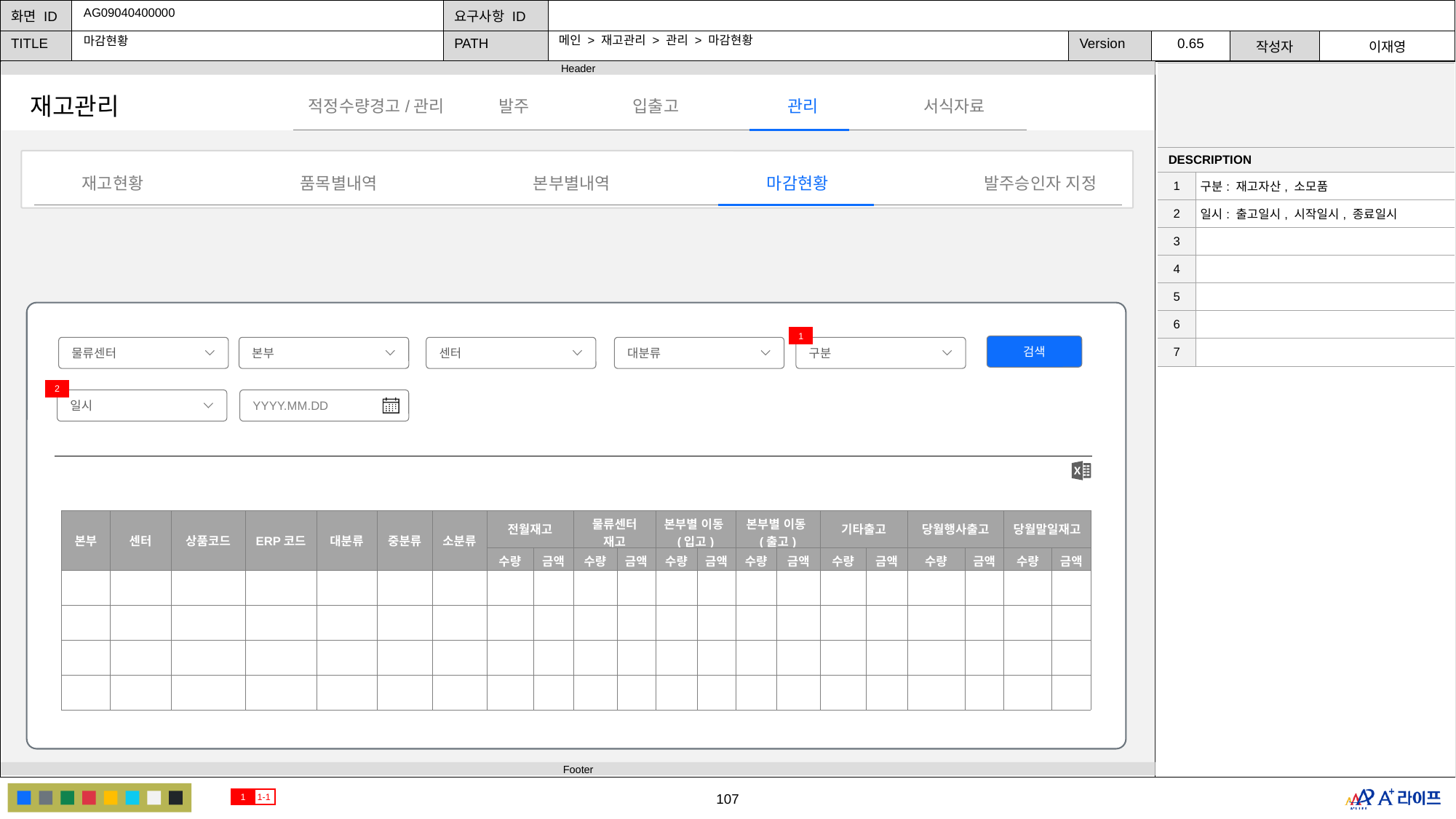

AG09040400000

메인 > 재고관리 > 관리 > 마감현황
마감현황
|  |  |
| --- | --- |
| DESCRIPTION |  |
| 1 | 구분: 재고자산, 소모품 |
| 2 | 일시: 출고일시, 시작일시, 종료일시 |
| 3 |  |
| 4 |  |
| 5 |  |
| 6 |  |
| 7 |  |
재고관리
발주
관리
적정수량경고/관리
입출고
서식자료

재고현황
품목별내역
본부별내역
마감현황
발주승인자 지정

1
검색
물류센터

본부

센터

대분류

구분

2
일시

YYYY.MM.DD

| 본부 | 센터 | 상품코드 | ERP코드 | 대분류 | 중분류 | 소분류 | 전월재고 |  | 물류센터 재고 |  | 본부별 이동(입고) |  | 본부별 이동(출고) |  | 기타출고 |  | 당월행사출고 |  | 당월말일재고 |  |
| --- | --- | --- | --- | --- | --- | --- | --- | --- | --- | --- | --- | --- | --- | --- | --- | --- | --- | --- | --- | --- |
|  |  |  |  |  |  |  | 수량 | 금액 | 수량 | 금액 | 수량 | 금액 | 수량 | 금액 | 수량 | 금액 | 수량 | 금액 | 수량 | 금액 |
|  |  |  |  |  |  |  |  |  |  |  |  |  |  |  |  |  |  |  |  |  |
|  |  |  |  |  |  |  |  |  |  |  |  |  |  |  |  |  |  |  |  |  |
|  |  |  |  |  |  |  |  |  |  |  |  |  |  |  |  |  |  |  |  |  |
|  |  |  |  |  |  |  |  |  |  |  |  |  |  |  |  |  |  |  |  |  |
1
1-1